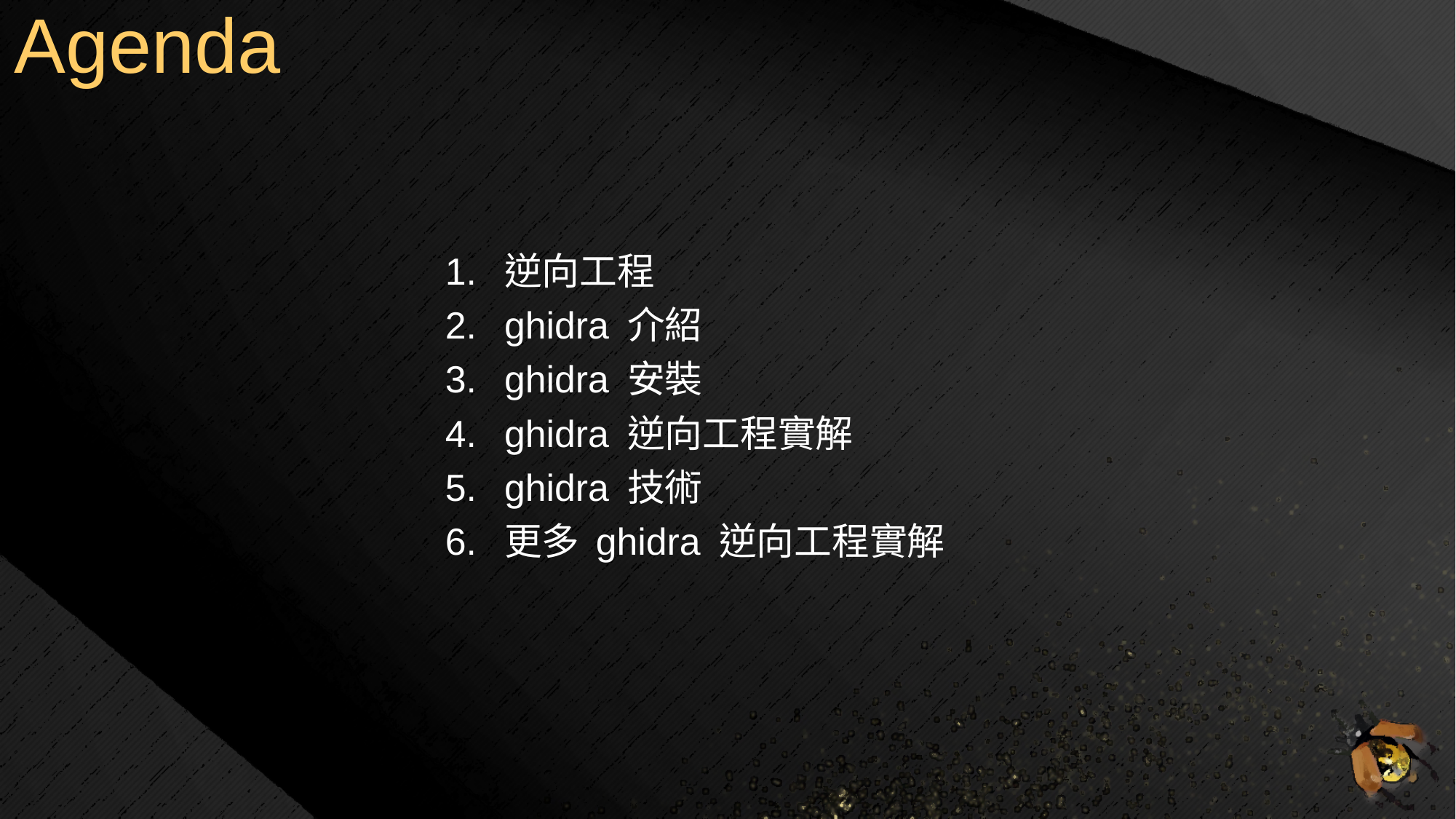

# Agenda
逆向工程
ghidra 介紹
ghidra 安裝
ghidra 逆向工程實解
ghidra 技術
更多 ghidra 逆向工程實解